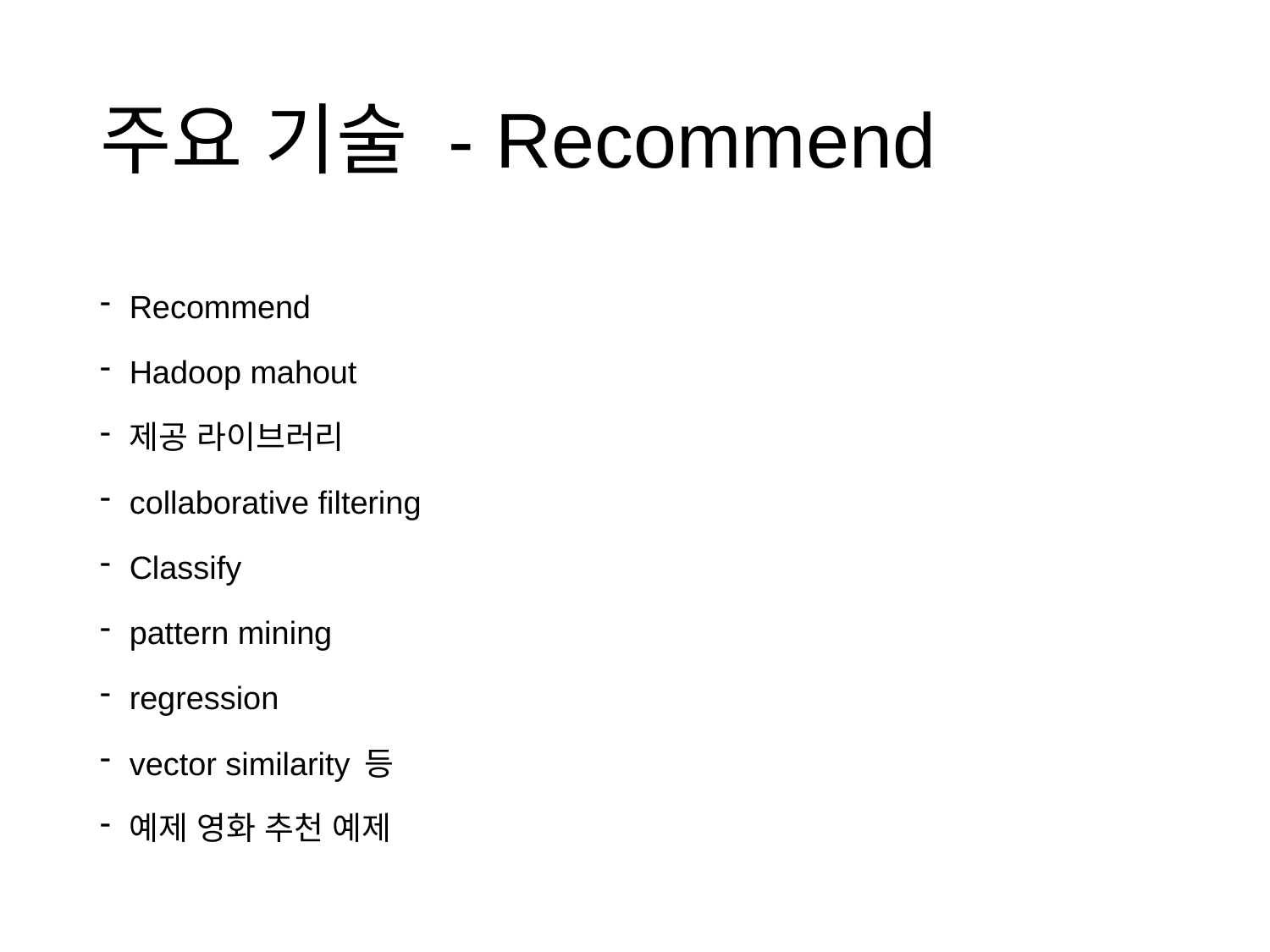

# 주요 기술 - Recommend
Recommend
Hadoop mahout
제공 라이브러리
collaborative filtering
Classify
pattern mining
regression
vector similarity 등
예제 영화 추천 예제